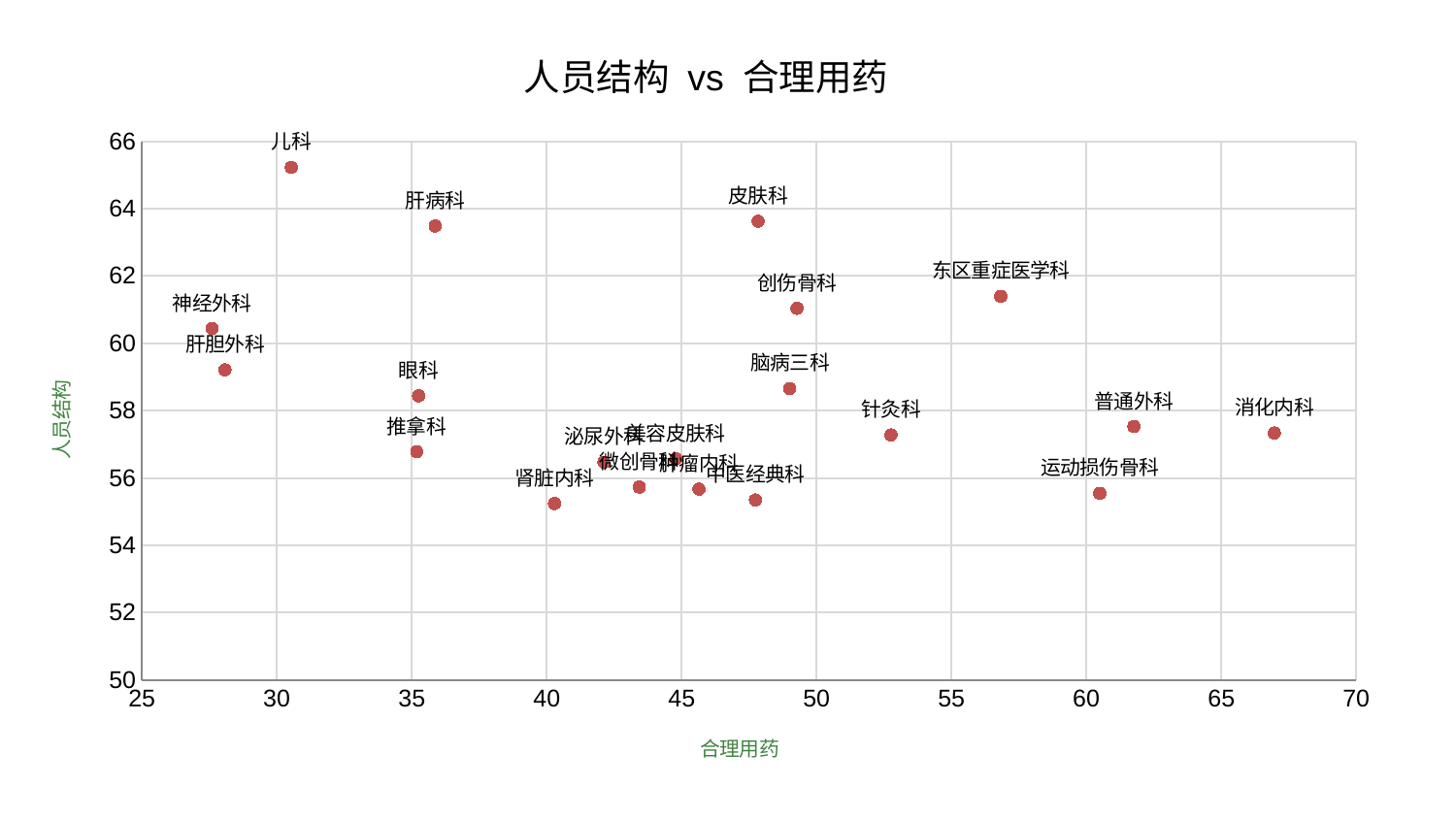

### Chart: 人员结构 vs 合理用药

| Category | 人员结构 |
|---|---|
178